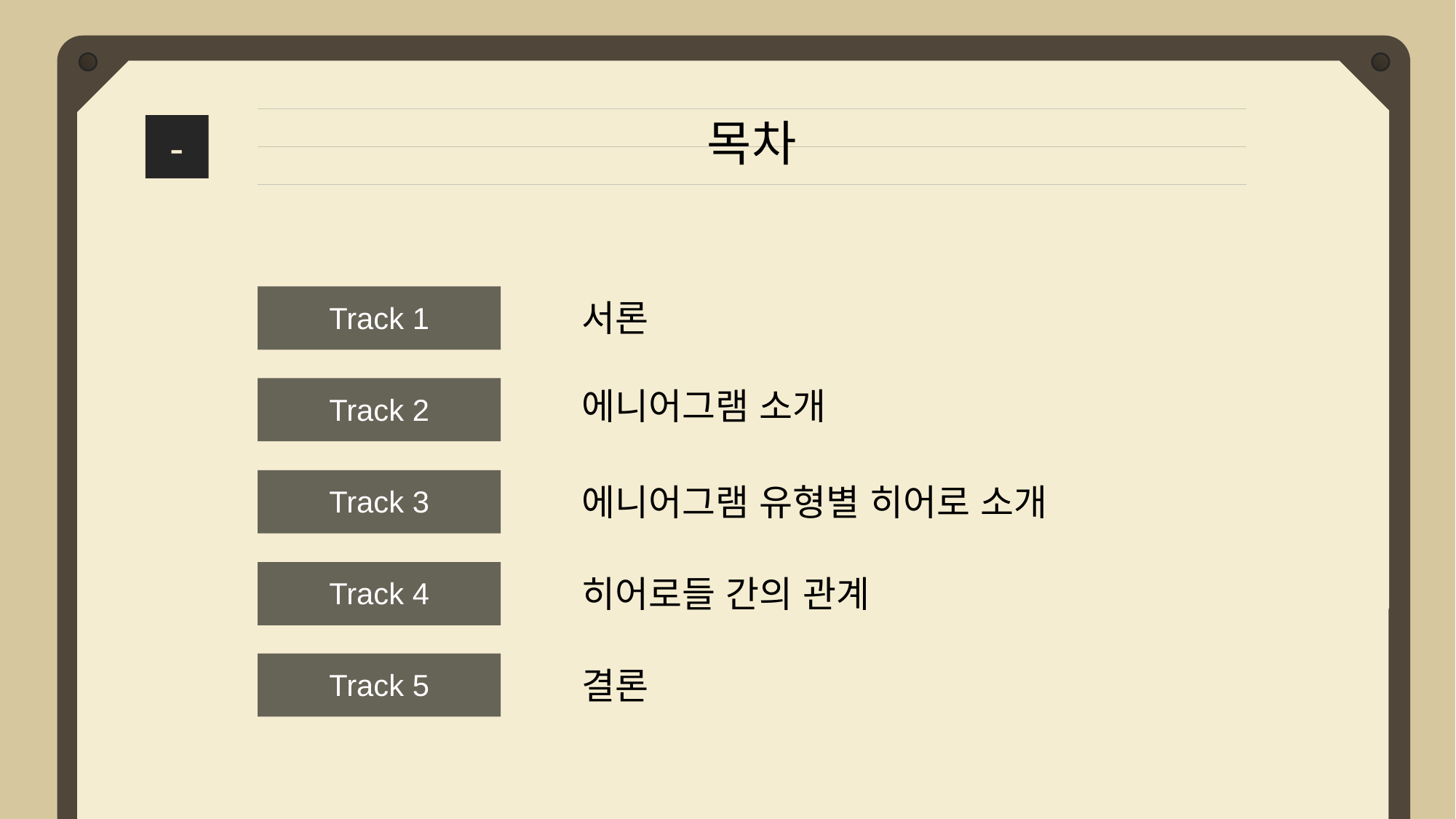

목차
-

Track 1

Track 2

Track 3

Track 4

Track 5
서론
에니어그램 소개
에니어그램 유형별 히어로 소개
히어로들 간의 관계
결론